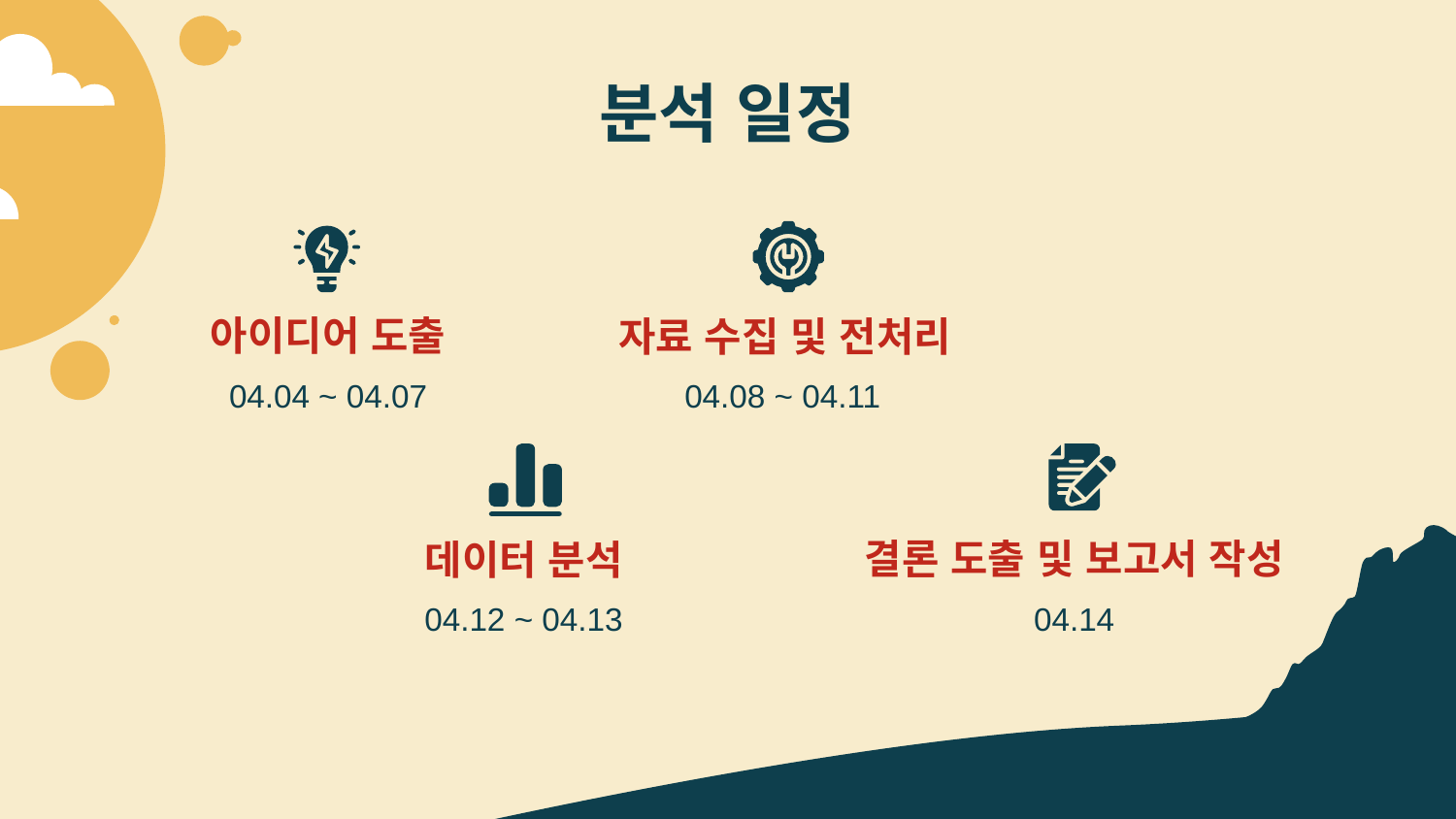

# 분석 일정

아이디어 도출
자료 수집 및 전처리
04.04 ~ 04.07
04.08 ~ 04.11

결론 도출 및 보고서 작성
데이터 분석
04.12 ~ 04.13
04.14